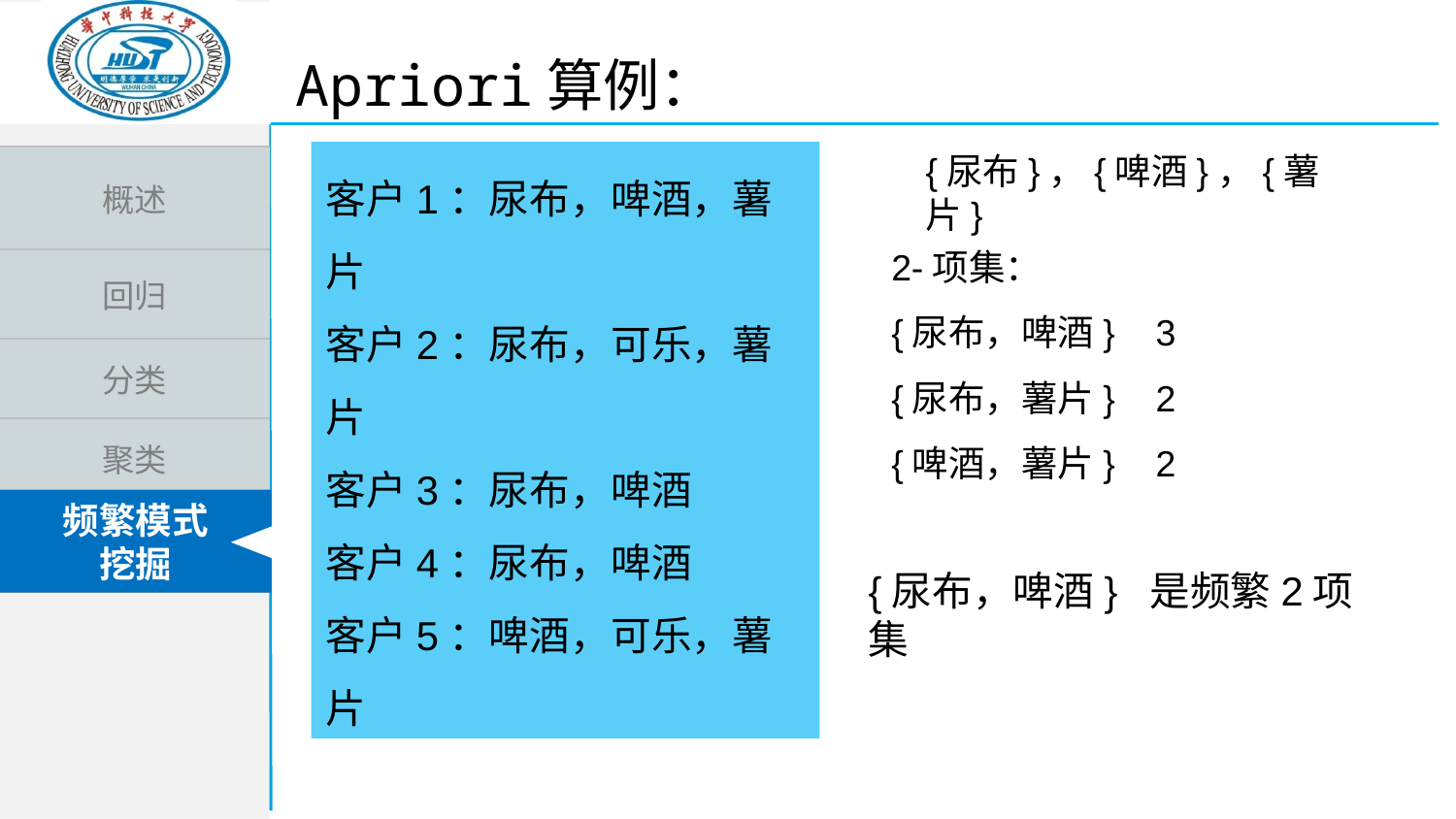

Apriori算例：
{尿布}，{啤酒}，{薯片}
客户1：尿布，啤酒，薯片
客户2：尿布，可乐，薯片
客户3：尿布，啤酒
客户4：尿布，啤酒
客户5：啤酒，可乐，薯片
2-项集：
{尿布，啤酒}    3
{尿布，薯片}    2
{啤酒，薯片}    2
{尿布，啤酒}  是频繁2项集